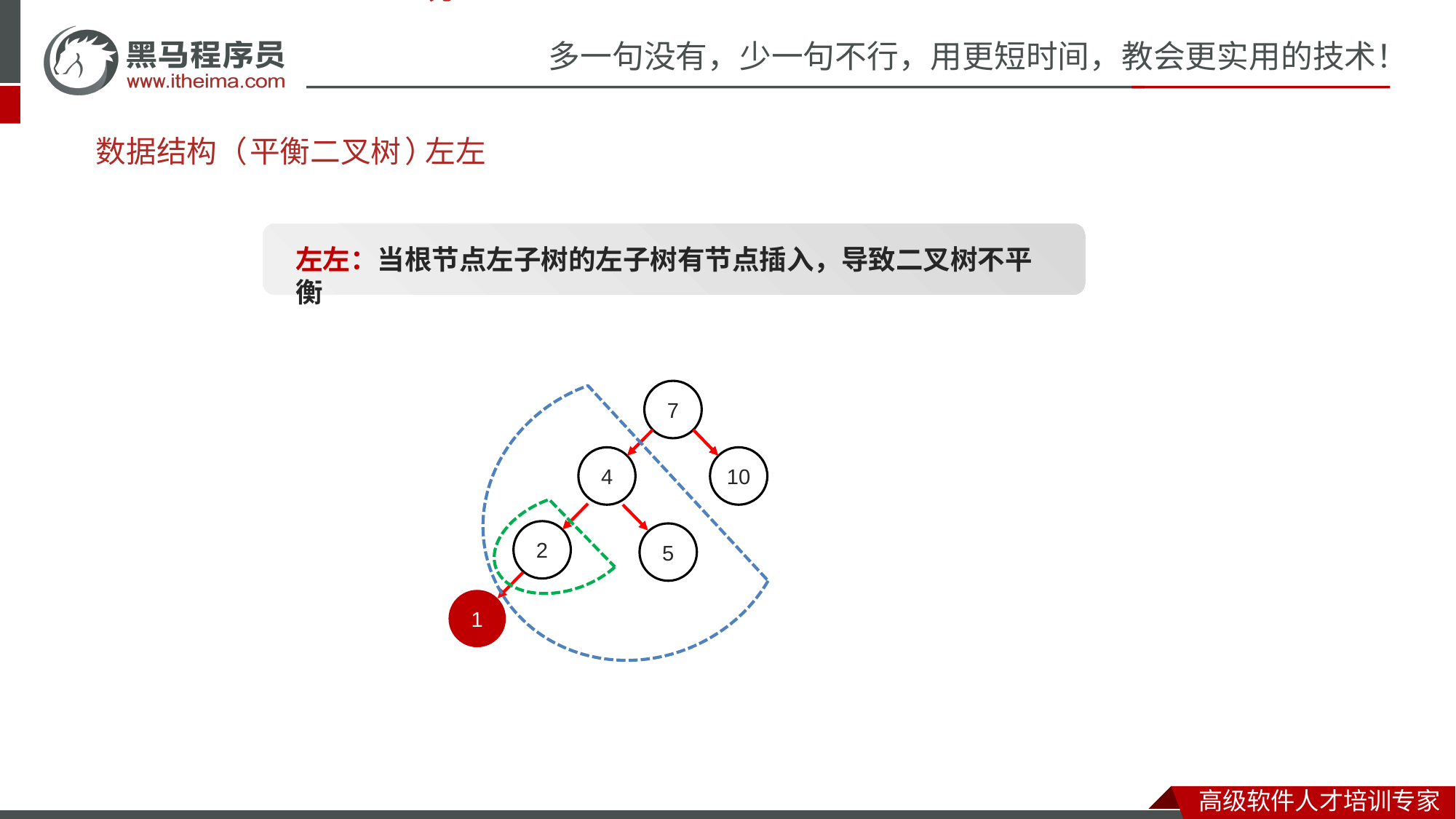

需要旋转的四种情况
# 数据结构（
平衡
二叉
树
）
左左

左左：当根节点左子树的左子树有节点插入，导致二叉树不平衡

7
4

10

2
5
1